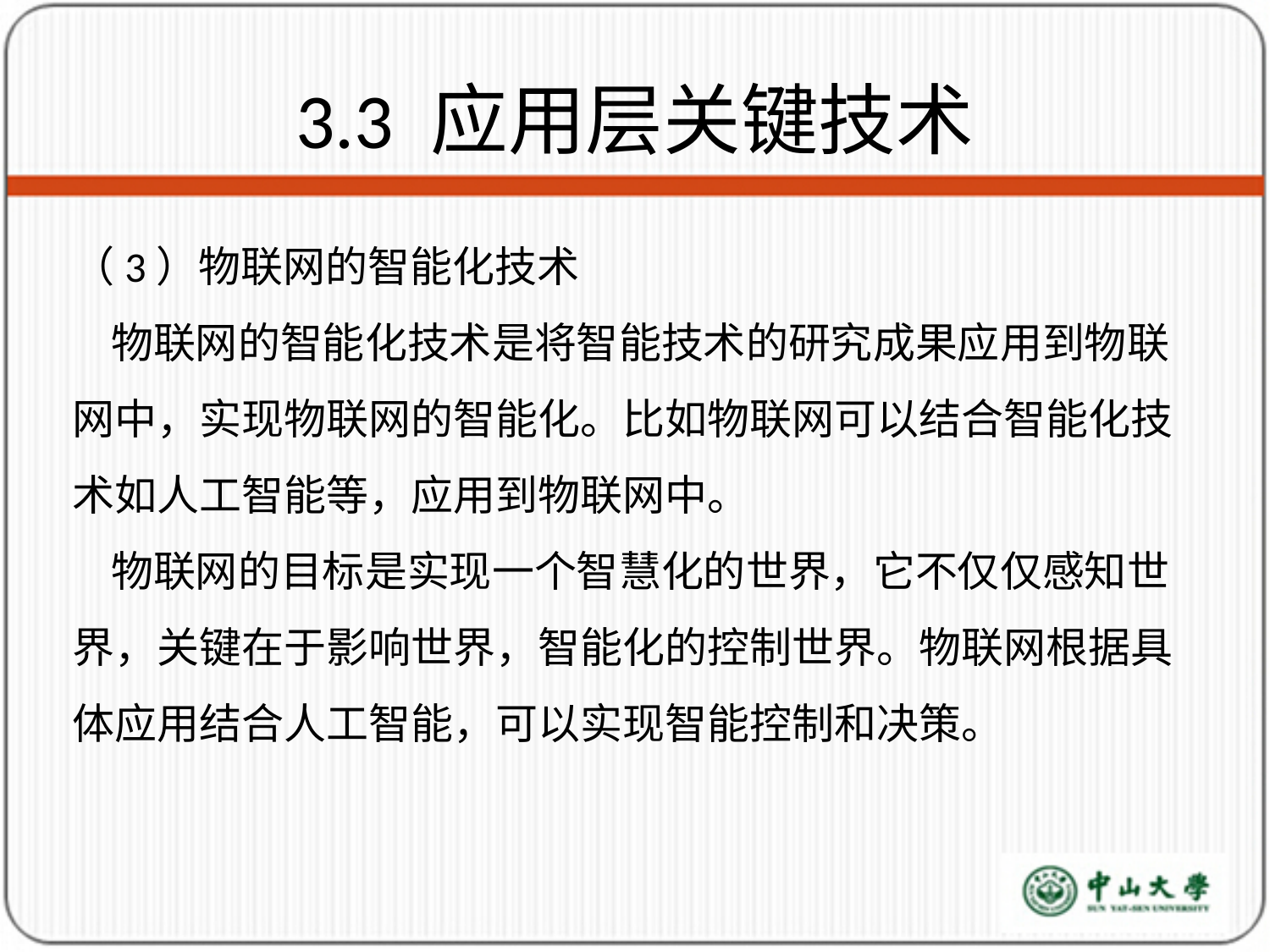

# 3.3 应用层关键技术
（3）物联网的智能化技术
   物联网的智能化技术是将智能技术的研究成果应用到物联网中，实现物联网的智能化。比如物联网可以结合智能化技术如人工智能等，应用到物联网中。
   物联网的目标是实现一个智慧化的世界，它不仅仅感知世界，关键在于影响世界，智能化的控制世界。物联网根据具体应用结合人工智能，可以实现智能控制和决策。